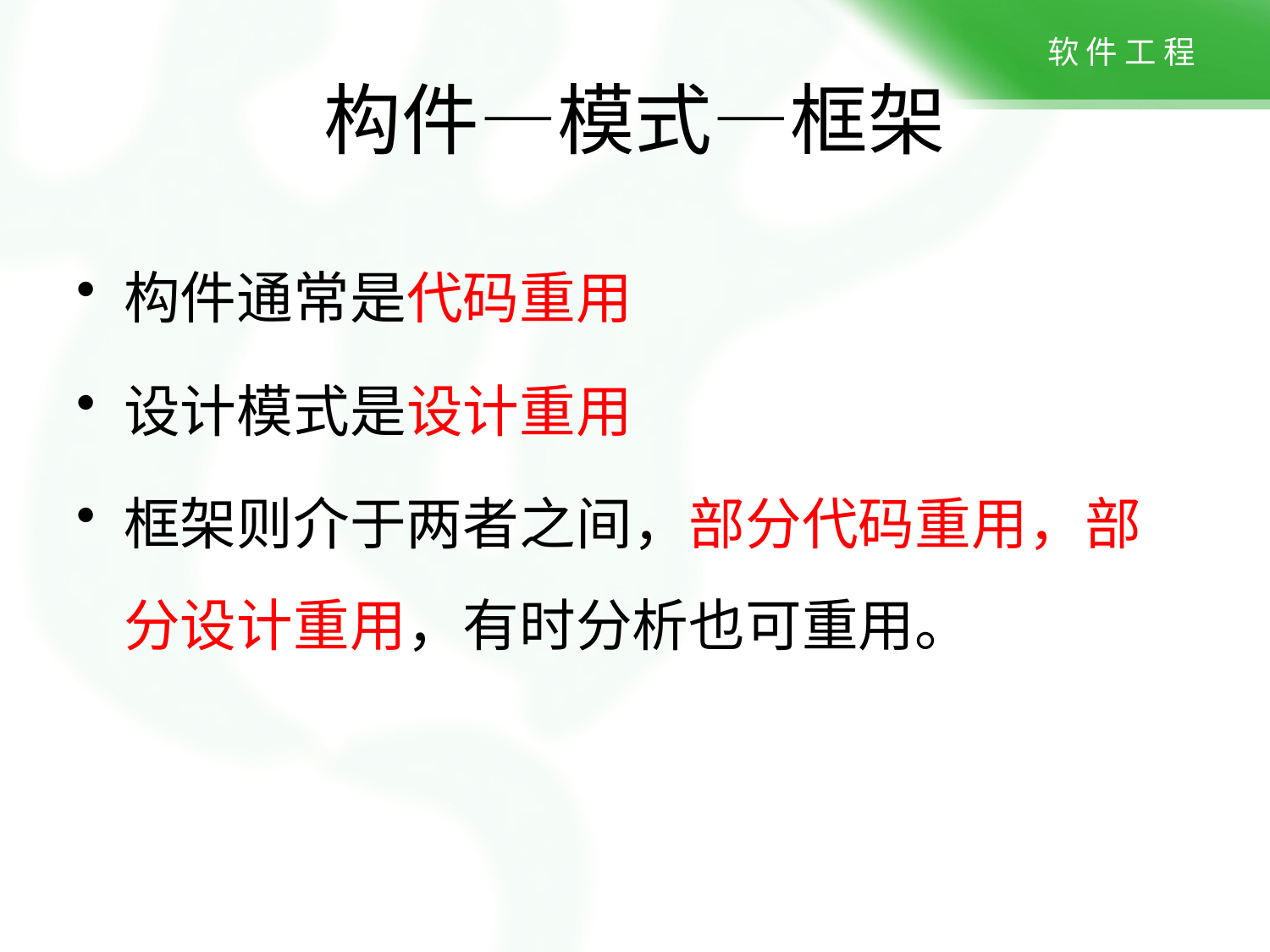

# 构件—模式—框架
构件通常是代码重用
设计模式是设计重用
框架则介于两者之间，部分代码重用，部分设计重用，有时分析也可重用。